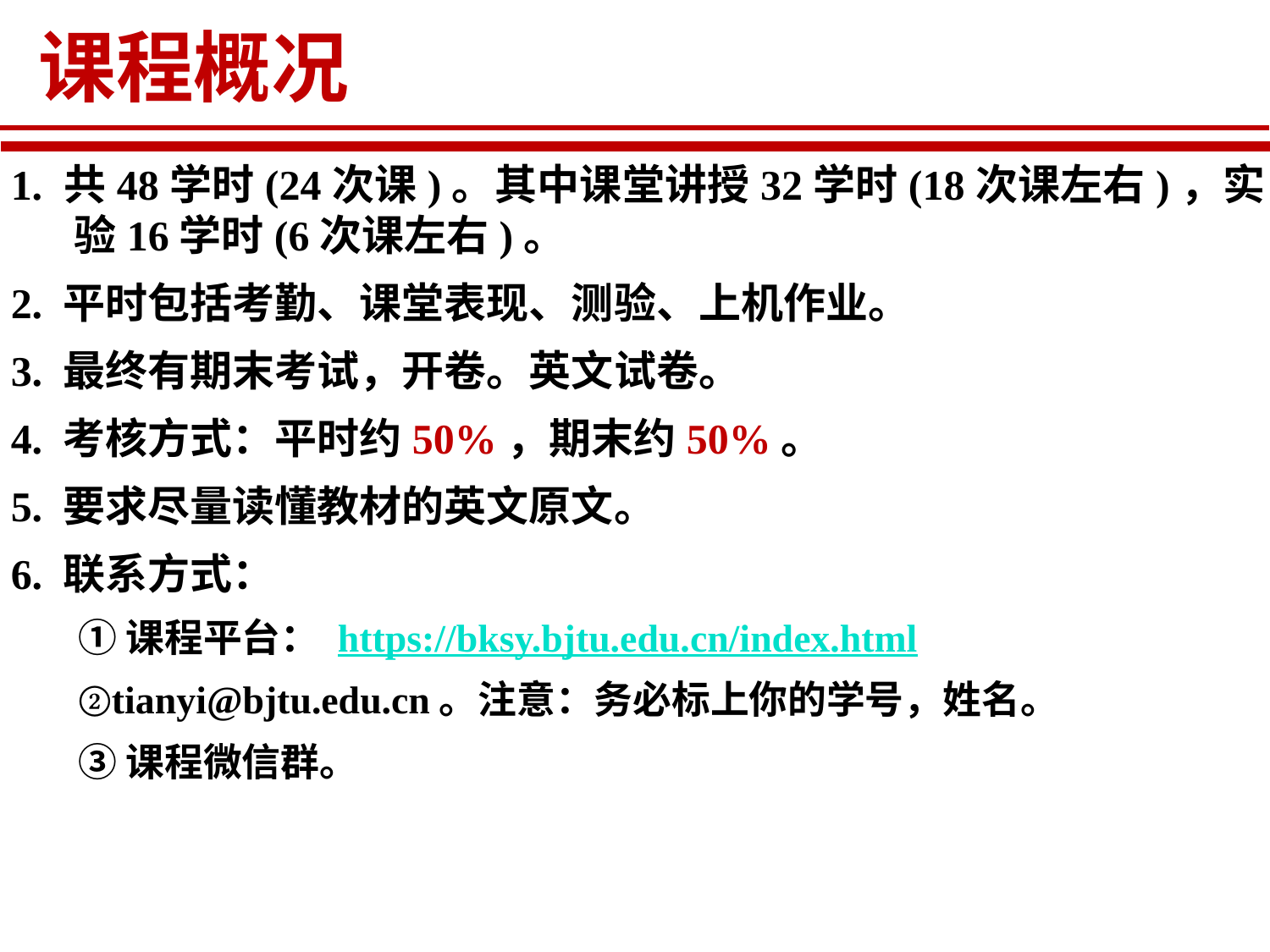

# 课程概况
1. 共48学时(24次课)。其中课堂讲授32学时(18次课左右)，实验16学时(6次课左右)。
2. 平时包括考勤、课堂表现、测验、上机作业。
3. 最终有期末考试，开卷。英文试卷。
4. 考核方式：平时约50%，期末约50%。
5. 要求尽量读懂教材的英文原文。
6. 联系方式：
①课程平台： https://bksy.bjtu.edu.cn/index.html
②tianyi@bjtu.edu.cn。注意：务必标上你的学号，姓名。
③课程微信群。